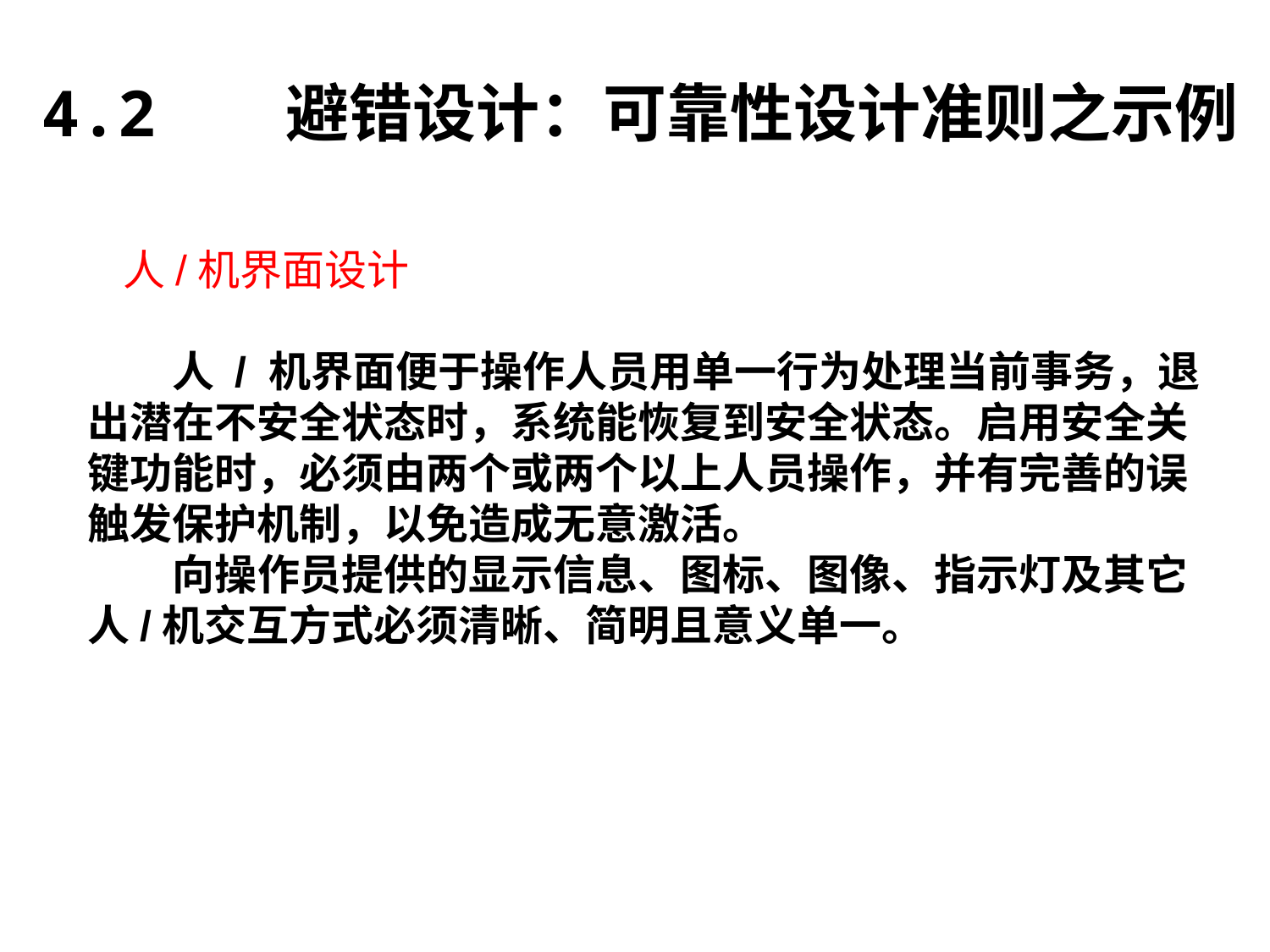

4.2   避错设计：可靠性设计准则之示例
人/机界面设计

    人 / 机界面便于操作人员用单一行为处理当前事务，退出潜在不安全状态时，系统能恢复到安全状态。启用安全关键功能时，必须由两个或两个以上人员操作，并有完善的误触发保护机制，以免造成无意激活。
    向操作员提供的显示信息、图标、图像、指示灯及其它人/机交互方式必须清晰、简明且意义单一。